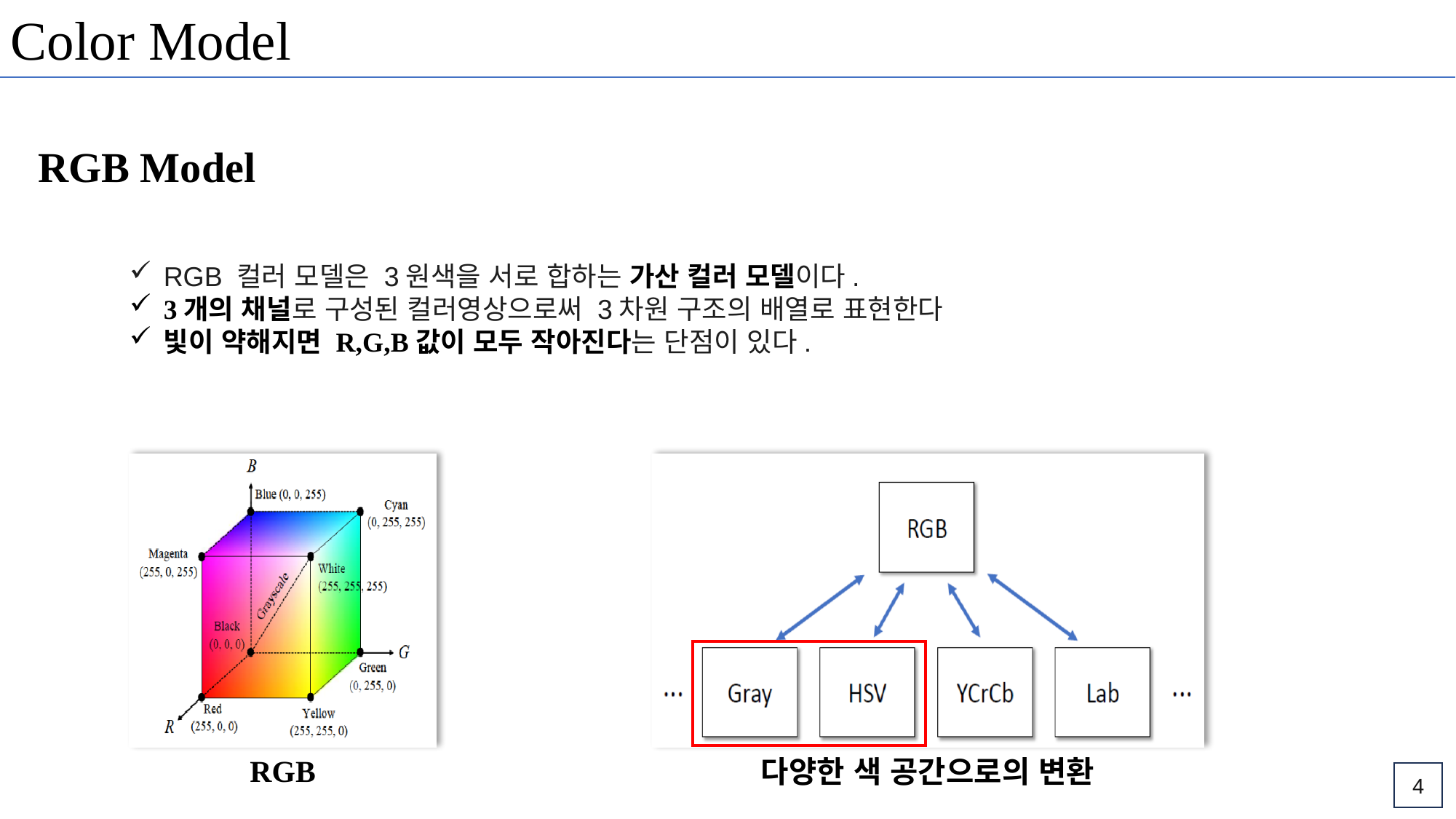

Color Model
RGB Model
RGB 컬러 모델은 3원색을 서로 합하는 가산 컬러 모델이다.
3개의 채널로 구성된 컬러영상으로써 3차원 구조의 배열로 표현한다
빛이 약해지면 R,G,B값이 모두 작아진다는 단점이 있다.

RGB
다양한 색 공간으로의 변환
4